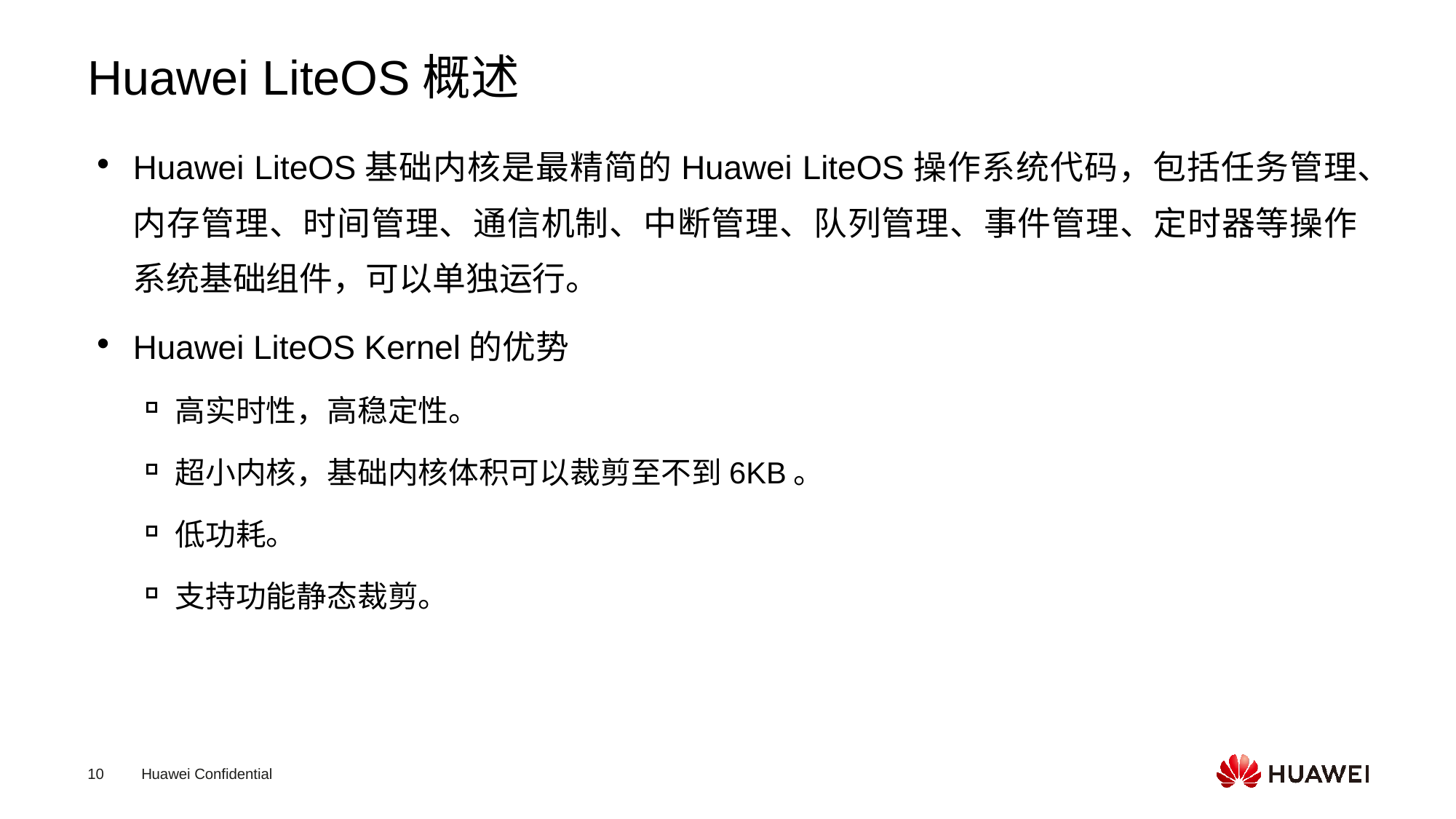

# Huawei LiteOS概述
Huawei LiteOS基础内核是最精简的Huawei LiteOS操作系统代码，包括任务管理、内存管理、时间管理、通信机制、中断管理、队列管理、事件管理、定时器等操作系统基础组件，可以单独运行。
Huawei LiteOS Kernel的优势
高实时性，高稳定性。
超小内核，基础内核体积可以裁剪至不到6KB。
低功耗。
支持功能静态裁剪。